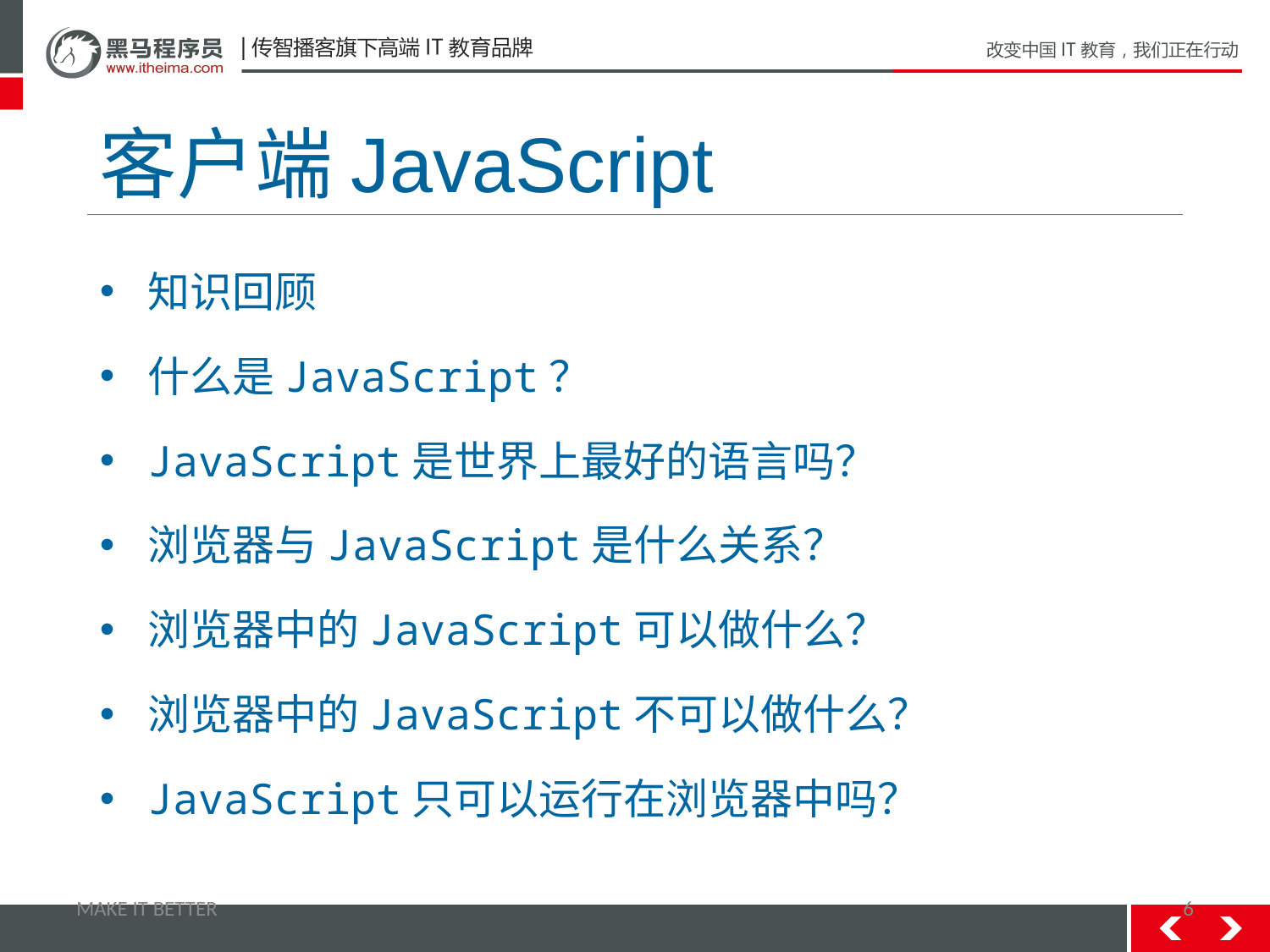

# 客户端JavaScript
知识回顾
什么是JavaScript？
JavaScript是世界上最好的语言吗？
浏览器与JavaScript是什么关系？
浏览器中的JavaScript可以做什么？
浏览器中的JavaScript不可以做什么？
JavaScript只可以运行在浏览器中吗？
MAKE IT BETTER
6